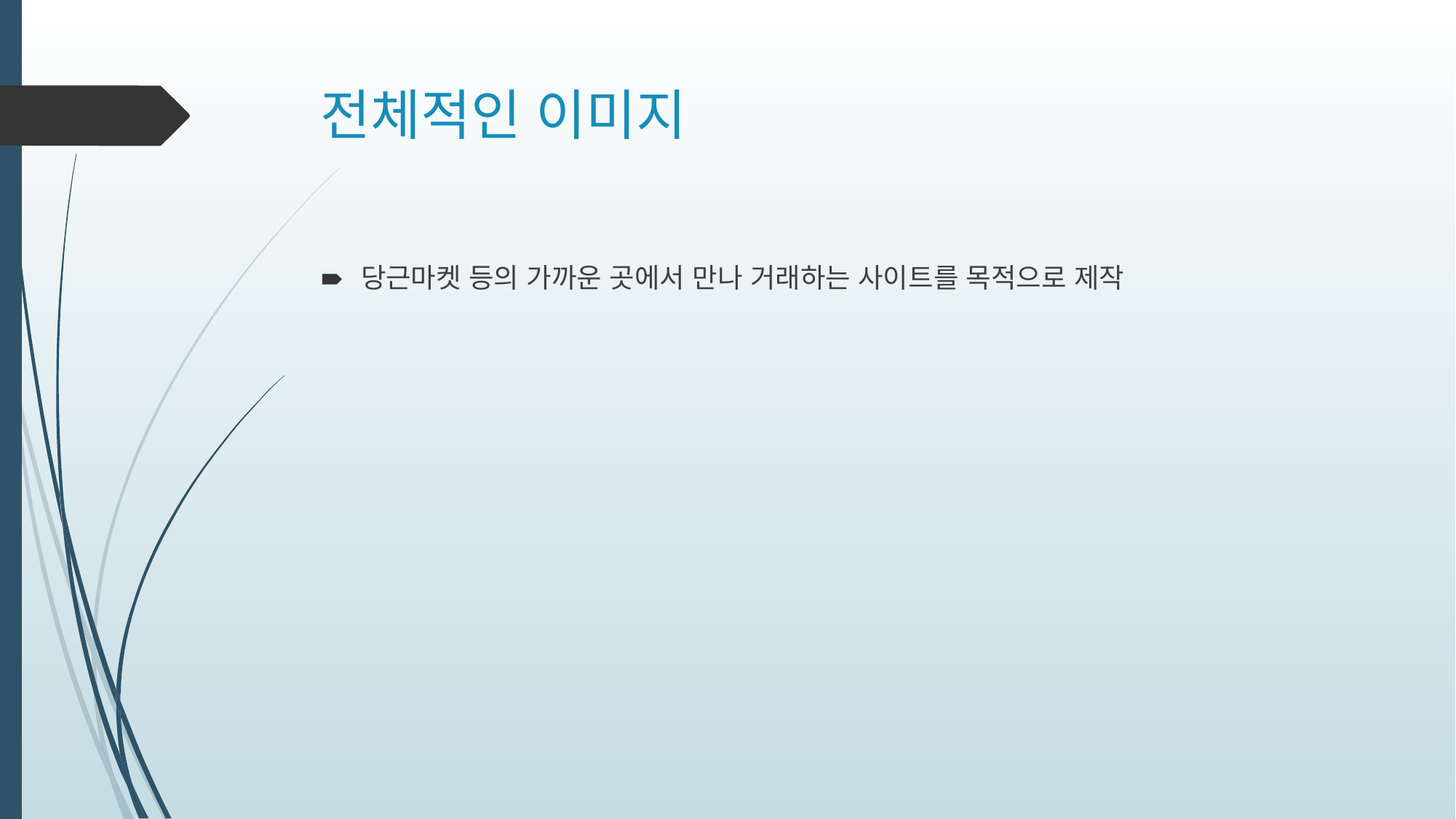

# 전체적인 이미지
당근마켓 등의 가까운 곳에서 만나 거래하는 사이트를 목적으로 제작